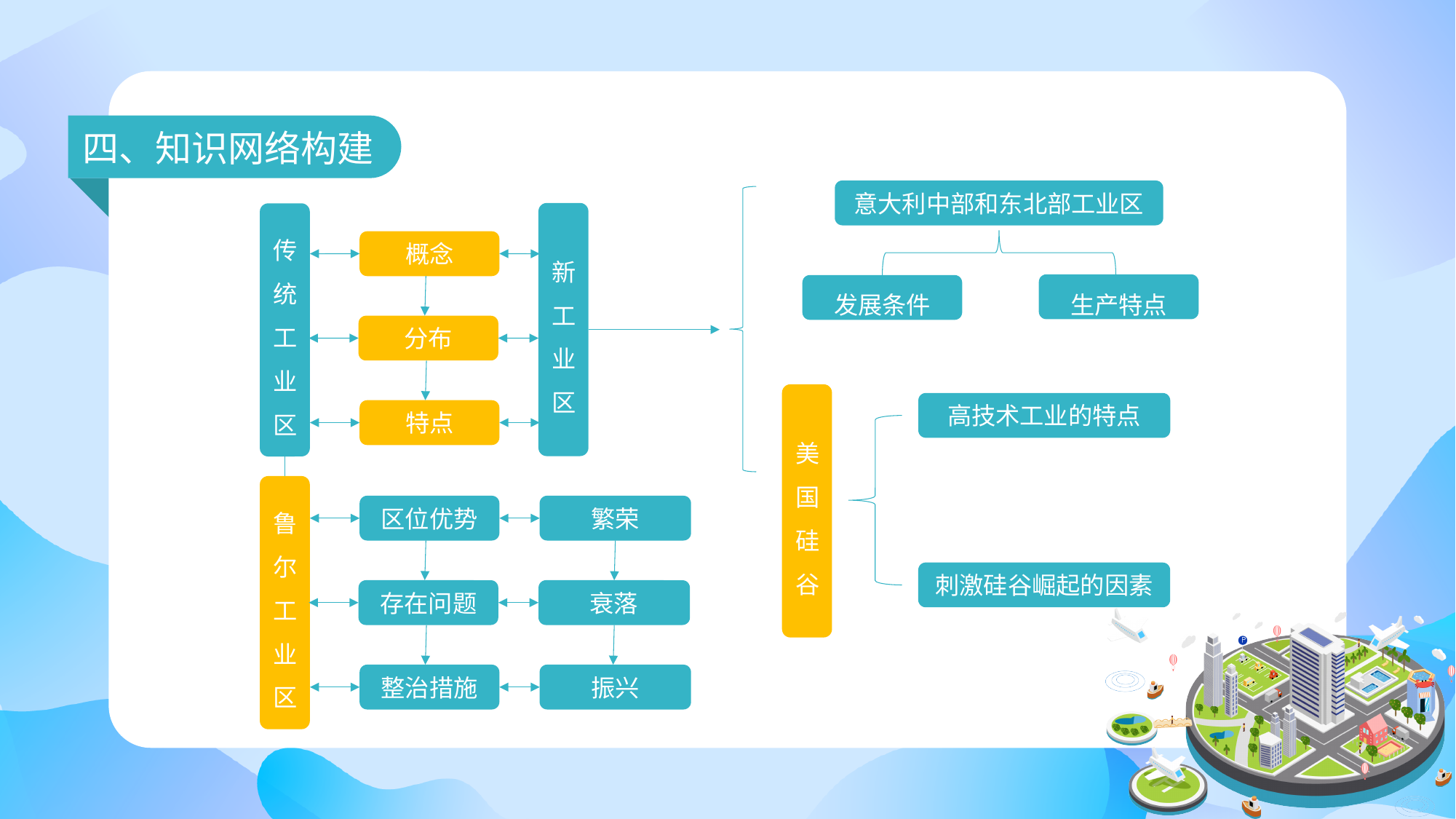

四、知识网络构建

意大利中部和东北部工业区

新工业区
传统工业区
概念
生产特点
发展条件
分布
美国硅谷
高技术工业的特点
特点

鲁尔工业区
区位优势
繁荣
刺激硅谷崛起的因素
存在问题
衰落
整治措施
振兴